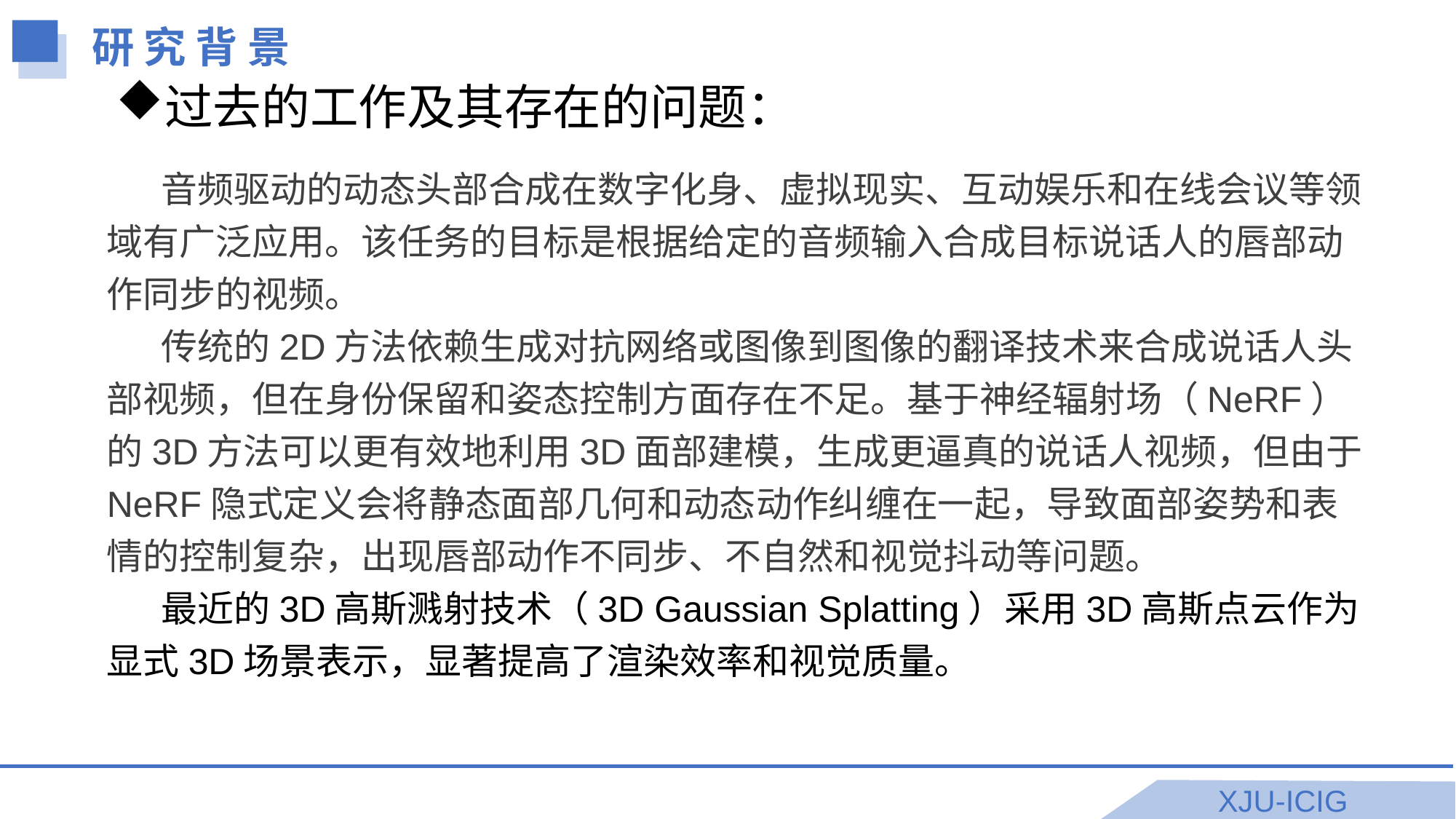

研 究 背 景

过去的工作及其存在的问题：
音频驱动的动态头部合成在数字化身、虚拟现实、互动娱乐和在线会议等领域有广泛应用。该任务的目标是根据给定的音频输入合成目标说话人的唇部动作同步的视频。
传统的2D方法依赖生成对抗网络或图像到图像的翻译技术来合成说话人头部视频，但在身份保留和姿态控制方面存在不足。基于神经辐射场（NeRF）的3D方法可以更有效地利用3D面部建模，生成更逼真的说话人视频，但由于NeRF隐式定义会将静态面部几何和动态动作纠缠在一起，导致面部姿势和表情的控制复杂，出现唇部动作不同步、不自然和视觉抖动等问题。
最近的3D高斯溅射技术（3D Gaussian Splatting）采用3D高斯点云作为显式3D场景表示，显著提高了渲染效率和视觉质量。
XJU-ICIG